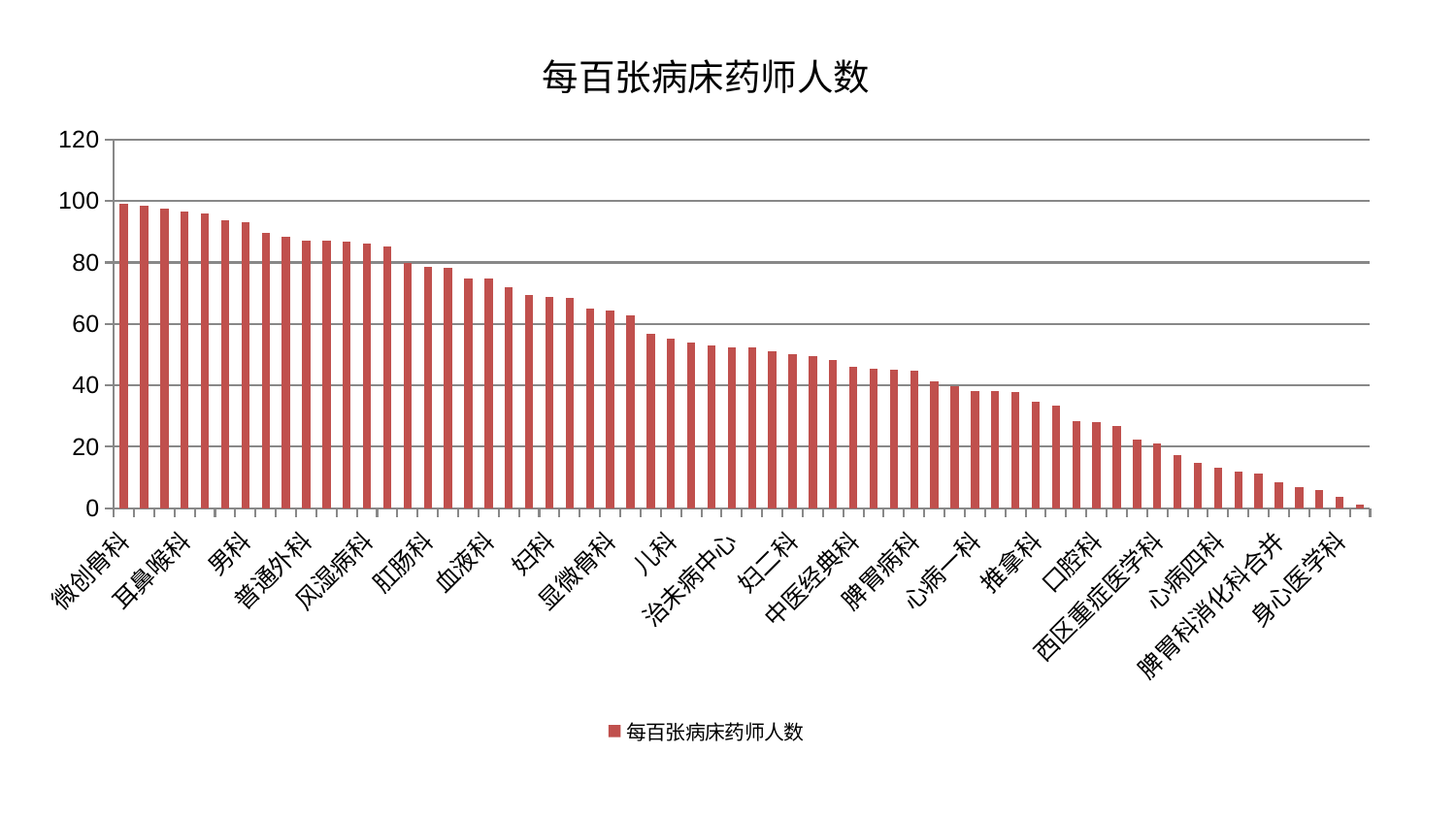

### Chart: 每百张病床药师人数

| Category | 每百张病床药师人数 |
|---|---|
| 微创骨科 | 99.2281148447208 |
| 康复科 | 98.37455516220865 |
| 针灸科 | 97.58815731334778 |
| 耳鼻喉科 | 96.56840650741772 |
| 脑病二科 | 95.92338867479945 |
| 肾病科 | 93.77299606702682 |
| 男科 | 93.2182317402537 |
| 神经内科 | 89.75929365415148 |
| 肿瘤内科 | 88.24859435905685 |
| 普通外科 | 87.28171783450239 |
| 小儿骨科 | 87.18213442737719 |
| 妇科妇二科合并 | 86.79410858936023 |
| 风湿病科 | 86.14374365960957 |
| 内分泌科 | 85.30111332064396 |
| 乳腺甲状腺外科 | 79.78346242989952 |
| 肛肠科 | 78.60157853532878 |
| 医院 | 78.32115924272341 |
| 东区重症医学科 | 74.77877632517848 |
| 血液科 | 74.71515488666607 |
| 美容皮肤科 | 72.04149937200826 |
| 关节骨科 | 69.37447046669666 |
| 妇科 | 68.69258023775582 |
| 周围血管科 | 68.49644242226327 |
| 胸外科 | 64.99739366295219 |
| 显微骨科 | 64.26179697409096 |
| 运动损伤骨科 | 62.684220688911154 |
| 骨科 | 56.95887328436531 |
| 儿科 | 55.25582507113968 |
| 老年医学科 | 54.07961689809966 |
| 心血管内科 | 53.06438498348087 |
| 治未病中心 | 52.33830532730459 |
| 神经外科 | 52.22530089936737 |
| 小儿推拿科 | 51.17345036834256 |
| 妇二科 | 50.206594078350065 |
| 脑病一科 | 49.58767943847526 |
| 肝病科 | 48.37198682624428 |
| 中医经典科 | 46.05871292303203 |
| 肾脏内科 | 45.43349922662774 |
| 心病二科 | 45.255926362368015 |
| 脾胃病科 | 44.72021091263554 |
| 心病三科 | 41.41072967617381 |
| 消化内科 | 39.59365385118594 |
| 心病一科 | 38.25325304435203 |
| 综合内科 | 38.224432390325866 |
| 脑病三科 | 37.953957321663204 |
| 推拿科 | 34.55971506186359 |
| 肝胆外科 | 33.563524733405934 |
| 东区肾病科 | 28.42945200832485 |
| 口腔科 | 27.90656697306808 |
| 眼科 | 26.71276200490165 |
| 创伤骨科 | 22.261413623095084 |
| 西区重症医学科 | 21.099103361262593 |
| 中医外治中心 | 17.421324728441554 |
| 泌尿外科 | 14.848144137417286 |
| 心病四科 | 13.182982482288551 |
| 产科 | 11.907251779657946 |
| 皮肤科 | 11.299478401003293 |
| 脾胃科消化科合并 | 8.395266771756127 |
| 脊柱骨科 | 7.027426919820501 |
| 呼吸内科 | 5.922549004476818 |
| 身心医学科 | 3.7546869128549876 |
| 重症医学科 | 1.31503781259108 |
49